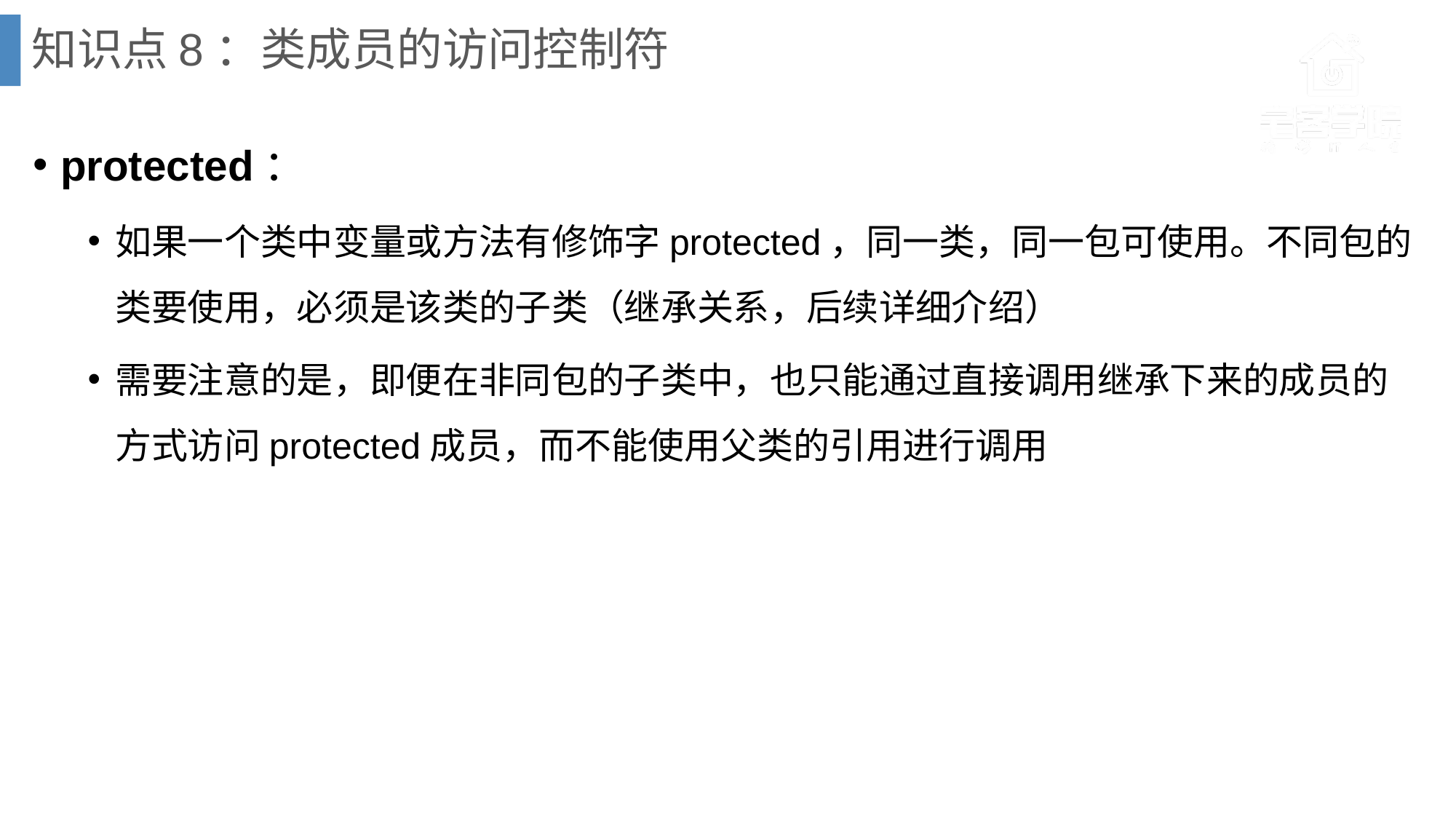

# 知识点8：类成员的访问控制符
protected：
如果一个类中变量或方法有修饰字protected，同一类，同一包可使用。不同包的类要使用，必须是该类的子类（继承关系，后续详细介绍）
需要注意的是，即便在非同包的子类中，也只能通过直接调用继承下来的成员的方式访问protected成员，而不能使用父类的引用进行调用